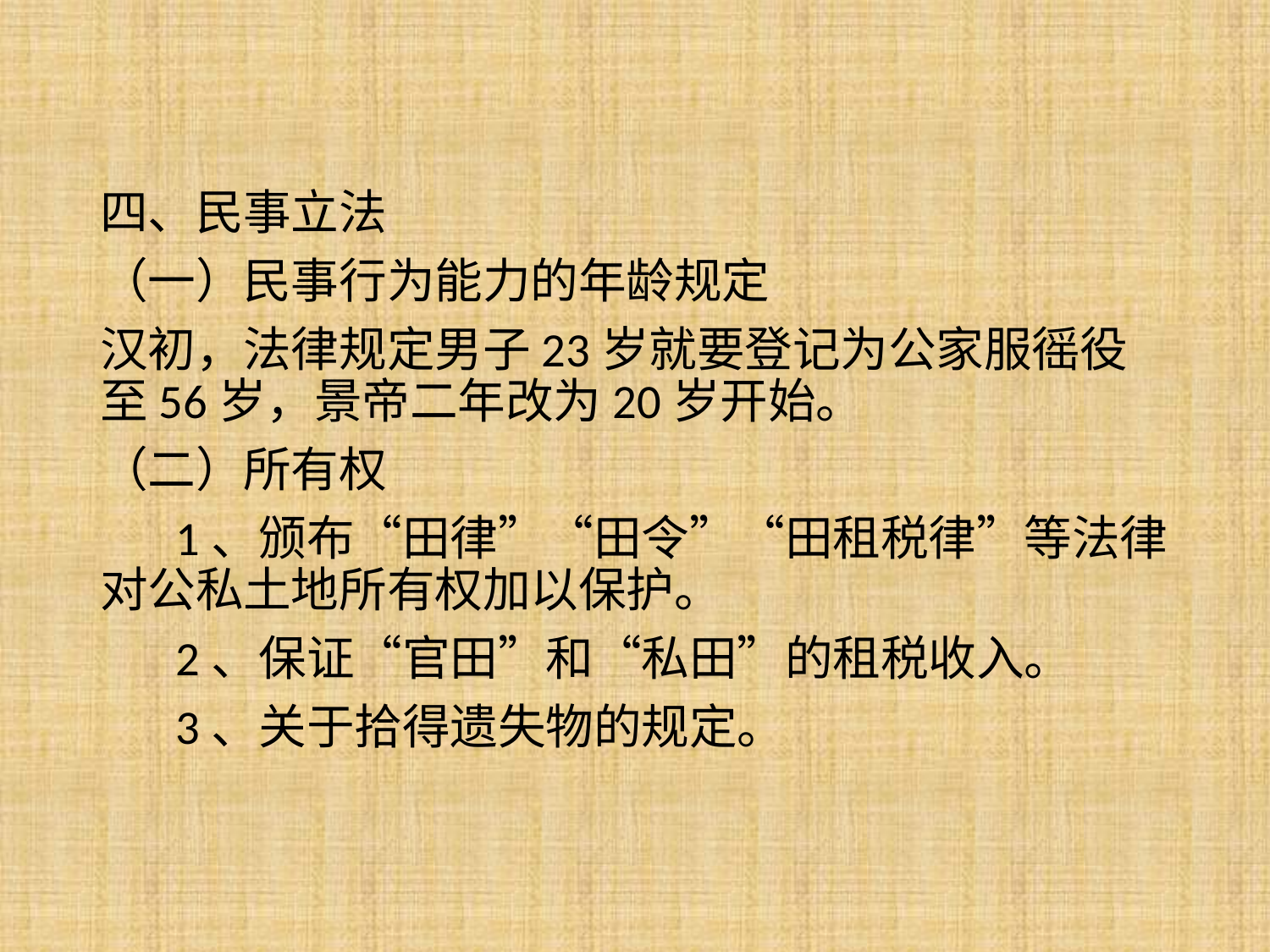

四、民事立法
（一）民事行为能力的年龄规定
汉初，法律规定男子23岁就要登记为公家服徭役至56岁，景帝二年改为20岁开始。
（二）所有权
       1、颁布“田律”“田令”“田租税律”等法律对公私土地所有权加以保护。
       2、保证“官田”和“私田”的租税收入。
       3、关于拾得遗失物的规定。